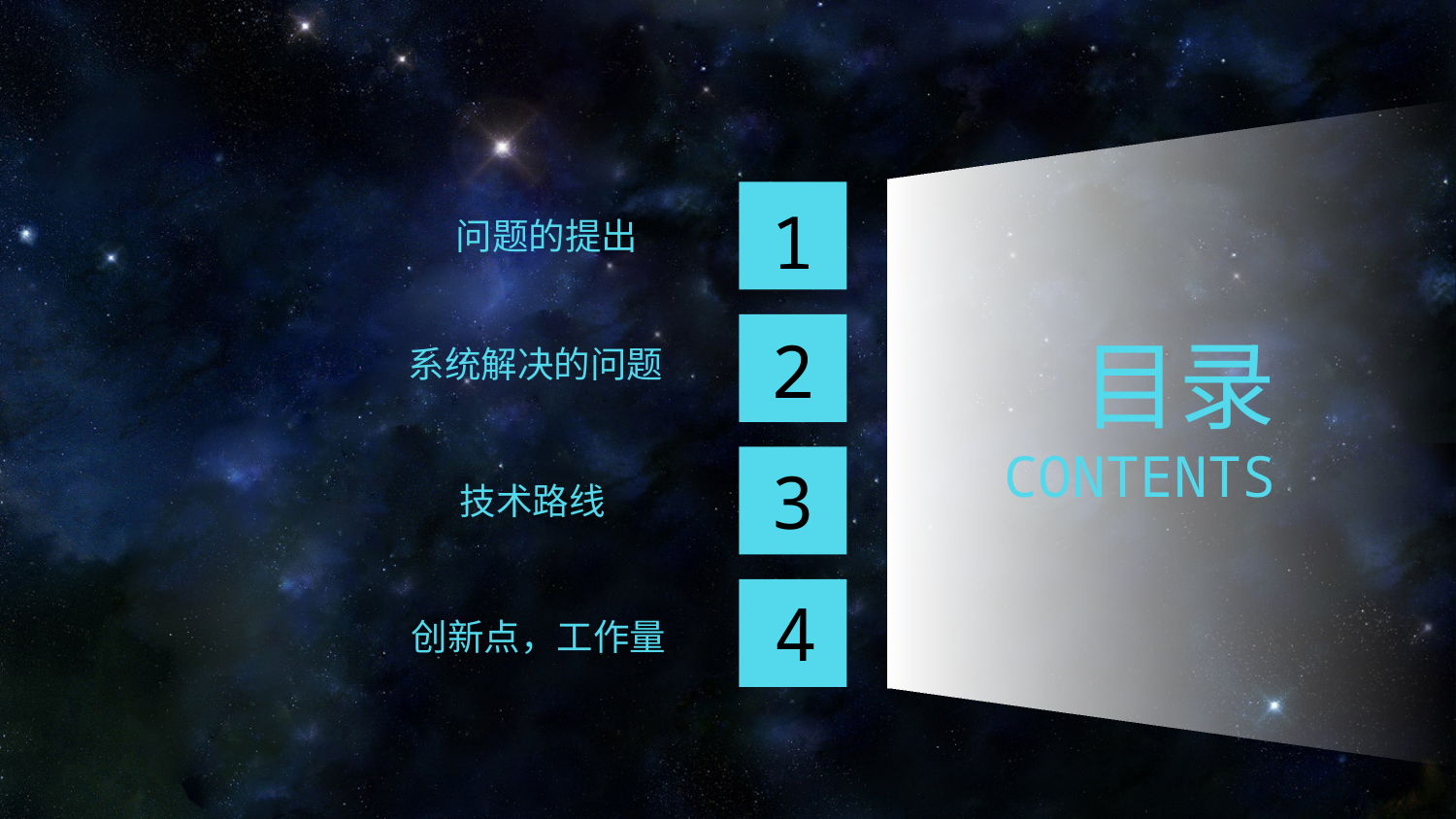

1
问题的提出

目录
CONTENTS
2
系统解决的问题

3
技术路线

4
创新点，工作量